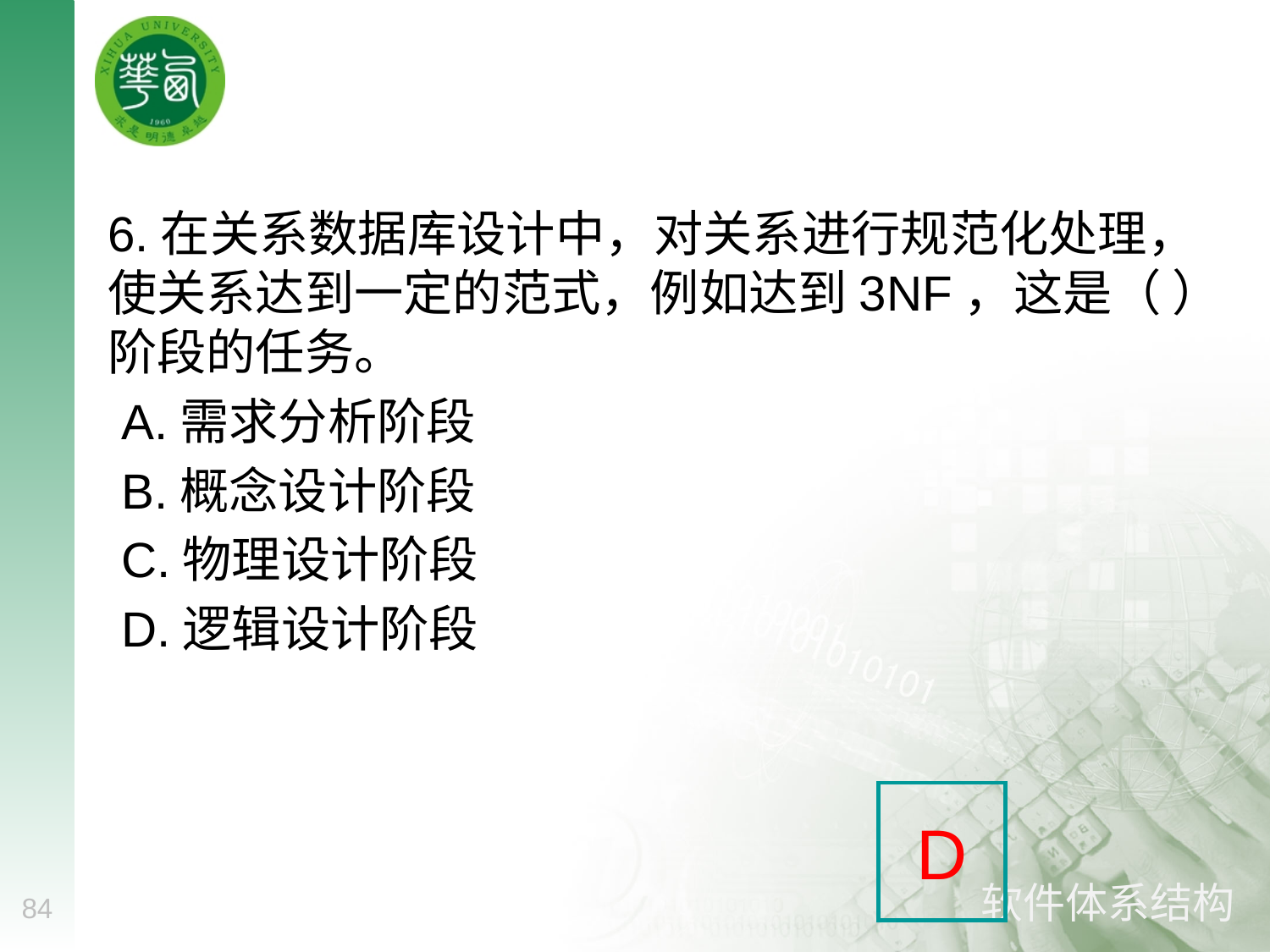

#
6.在关系数据库设计中，对关系进行规范化处理，使关系达到一定的范式，例如达到3NF，这是（ ）阶段的任务。
 A.需求分析阶段
 B.概念设计阶段
 C.物理设计阶段
 D.逻辑设计阶段
D
84